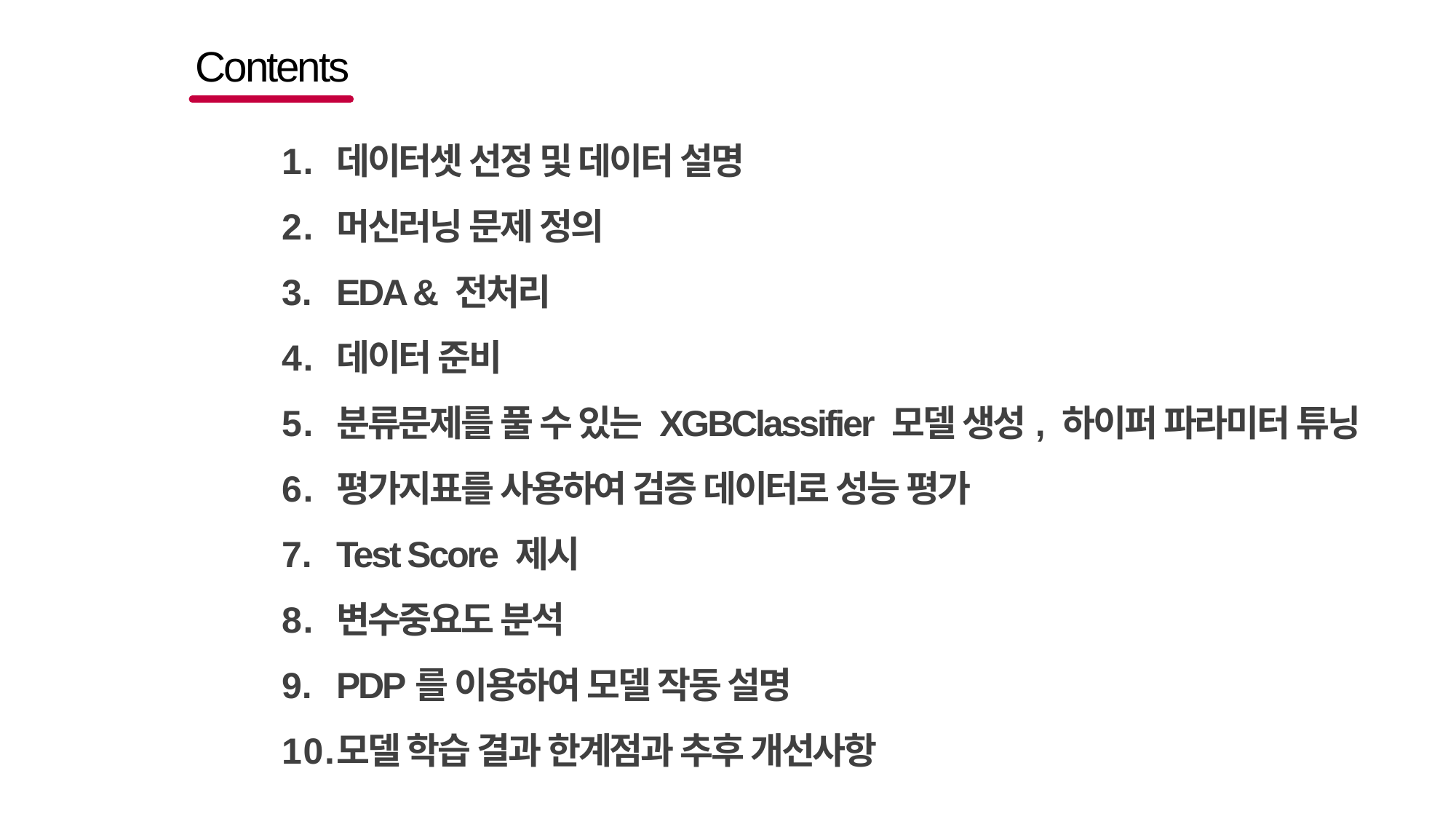

Contents
데이터셋 선정 및 데이터 설명
머신러닝 문제 정의
EDA & 전처리
데이터 준비
분류문제를 풀 수 있는 XGBClassifier 모델 생성, 하이퍼 파라미터 튜닝
평가지표를 사용하여 검증 데이터로 성능 평가
Test Score 제시
변수중요도 분석
PDP를 이용하여 모델 작동 설명
모델 학습 결과 한계점과 추후 개선사항